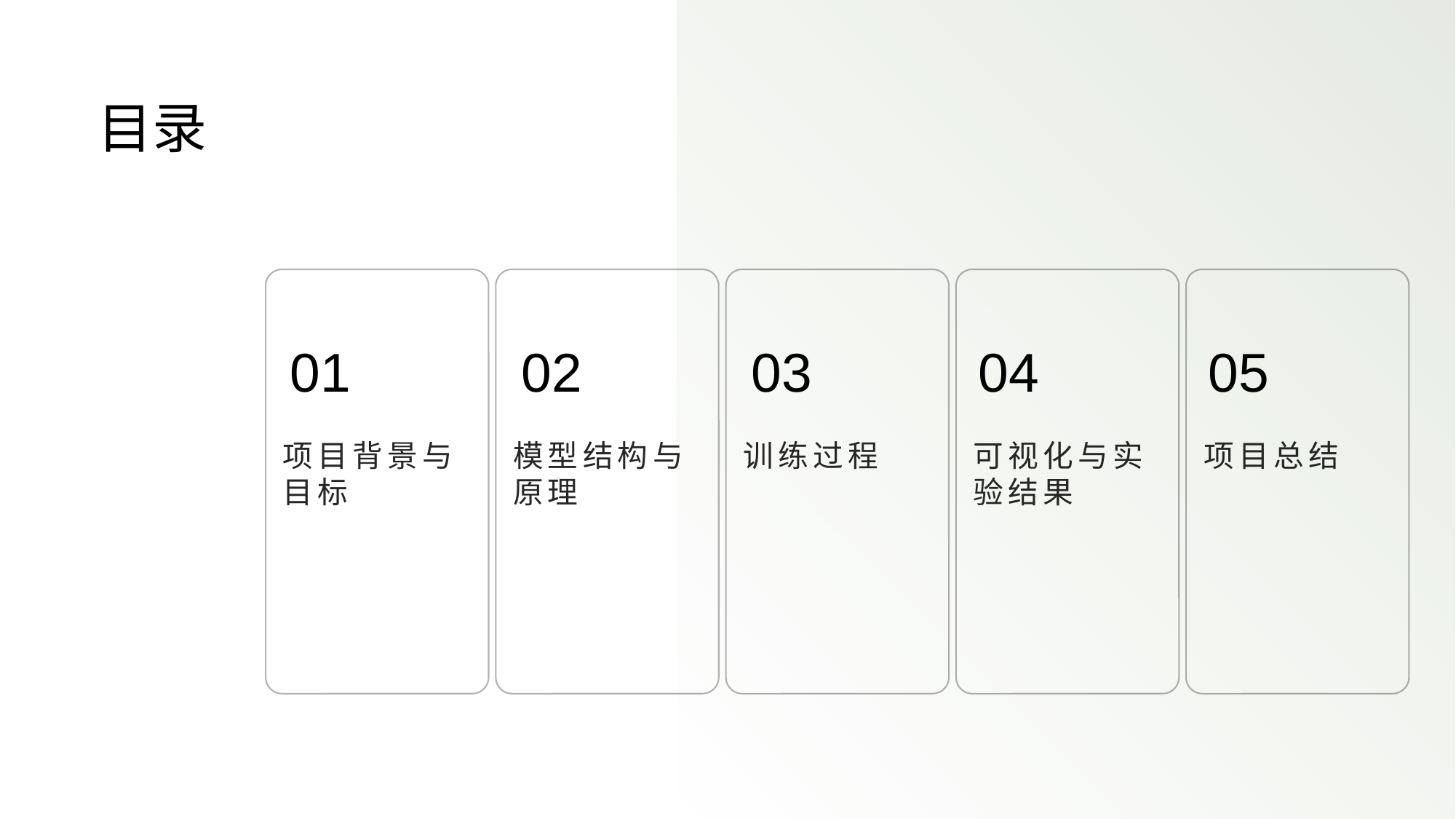

目录

01
02
03
04
05
项目背景与目标
模型结构与原理
训练过程
可视化与实验结果
项目总结